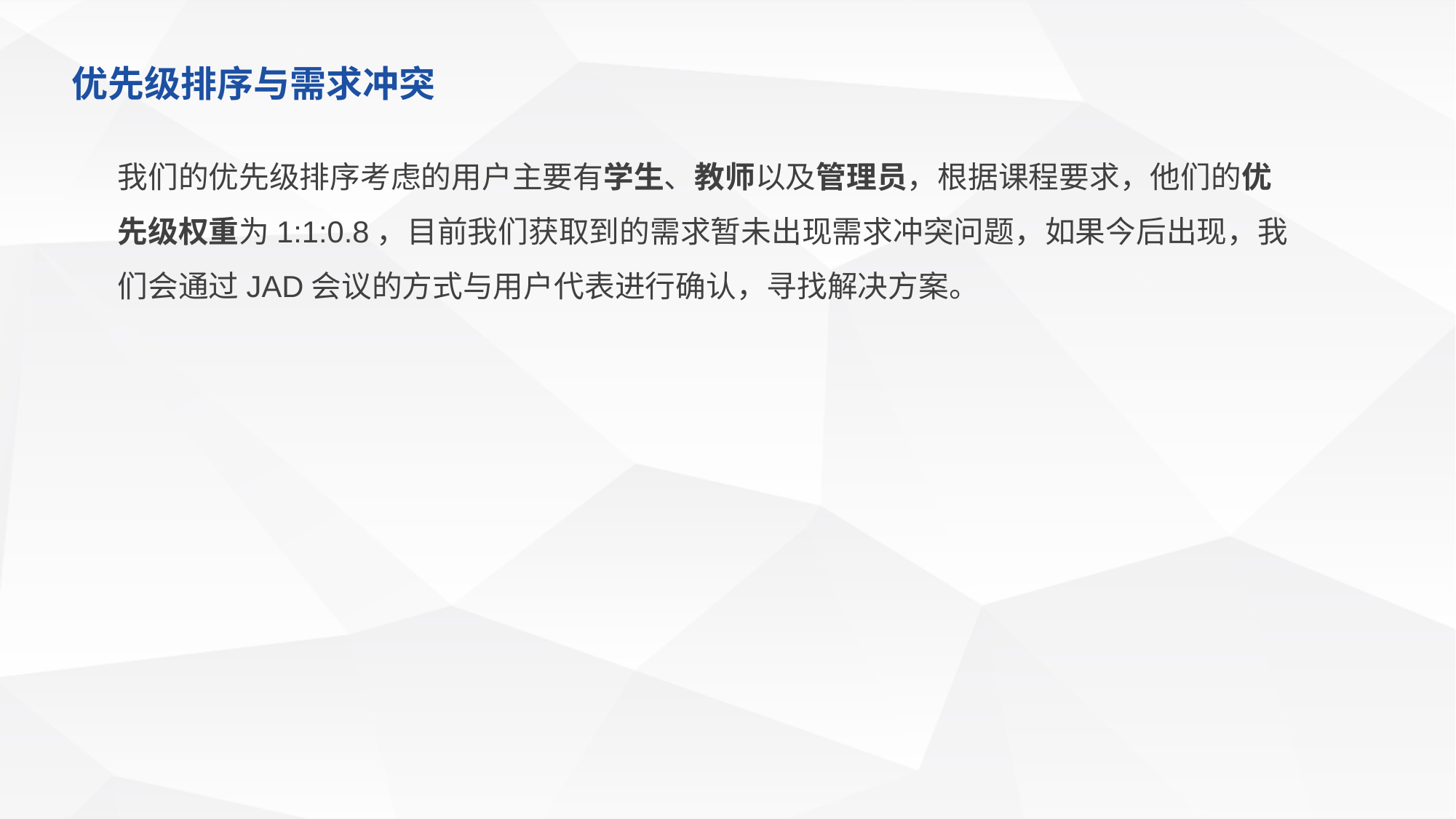

优先级排序与需求冲突

我们的优先级排序考虑的用户主要有学生、教师以及管理员，根据课程要求，他们的优先级权重为1:1:0.8，目前我们获取到的需求暂未出现需求冲突问题，如果今后出现，我们会通过JAD会议的方式与用户代表进行确认，寻找解决方案。